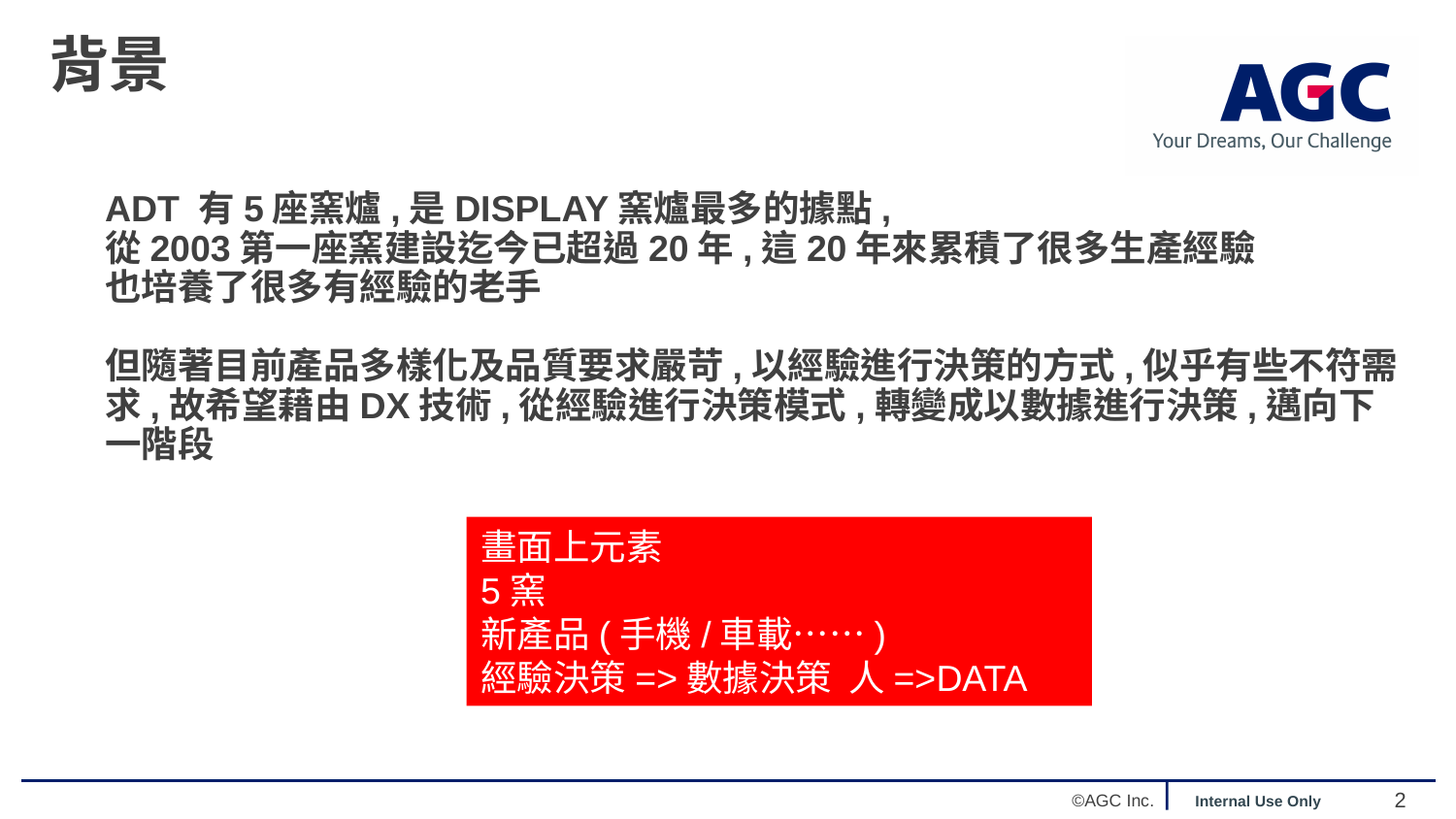

背景
ADT 有5座窯爐,是DISPLAY窯爐最多的據點,
從2003第一座窯建設迄今已超過20年,這20年來累積了很多生產經驗
也培養了很多有經驗的老手

但隨著目前產品多樣化及品質要求嚴苛,以經驗進行決策的方式,似乎有些不符需求,故希望藉由DX技術,從經驗進行決策模式,轉變成以數據進行決策,邁向下一階段
畫面上元素
5窯
新產品(手機/車載……)
經驗決策=>數據決策  人=>DATA